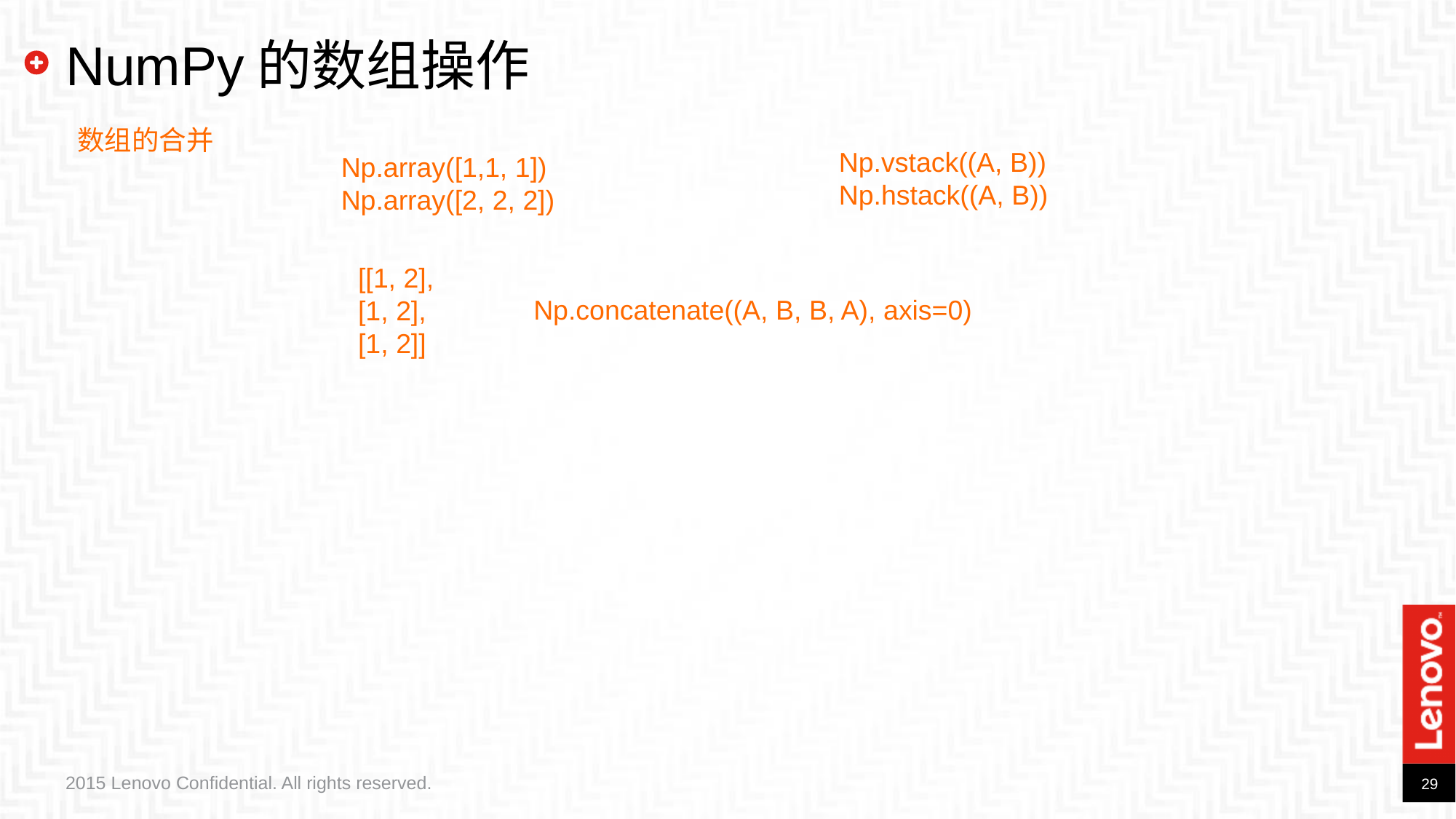

# NumPy的数组操作
数组的合并
Np.vstack((A, B))
Np.hstack((A, B))
Np.array([1,1, 1])
Np.array([2, 2, 2])
[[1, 2],
[1, 2],
[1, 2]]
Np.concatenate((A, B, B, A), axis=0)
2015 Lenovo Confidential. All rights reserved.